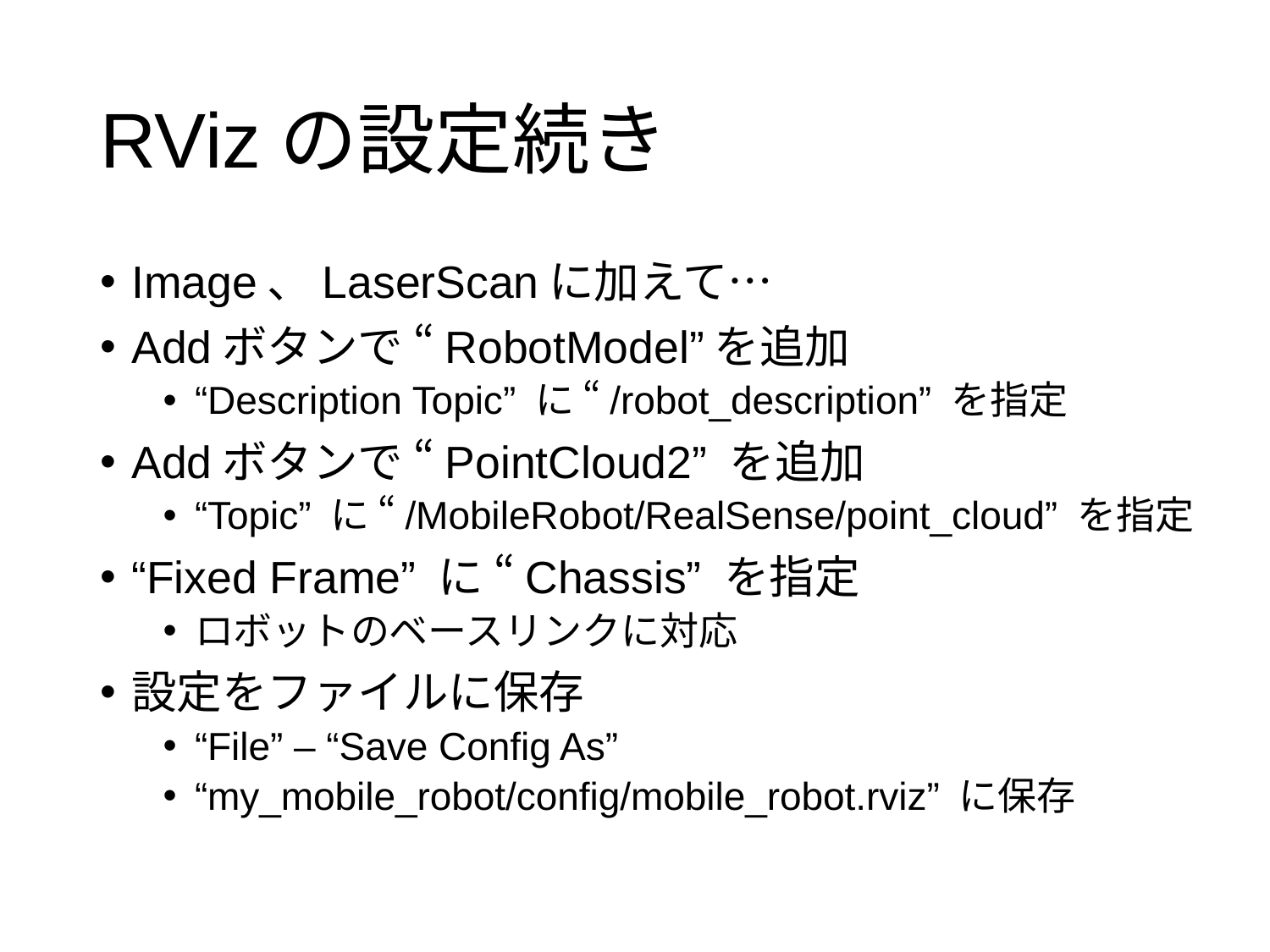

# RVizの設定続き
Image、LaserScanに加えて…
Addボタンで “RobotModel”を追加
“Description Topic” に “/robot_description” を指定
Addボタンで “PointCloud2” を追加
“Topic” に “/MobileRobot/RealSense/point_cloud” を指定
“Fixed Frame” に “Chassis” を指定
ロボットのベースリンクに対応
設定をファイルに保存
“File” – “Save Config As”
“my_mobile_robot/config/mobile_robot.rviz” に保存